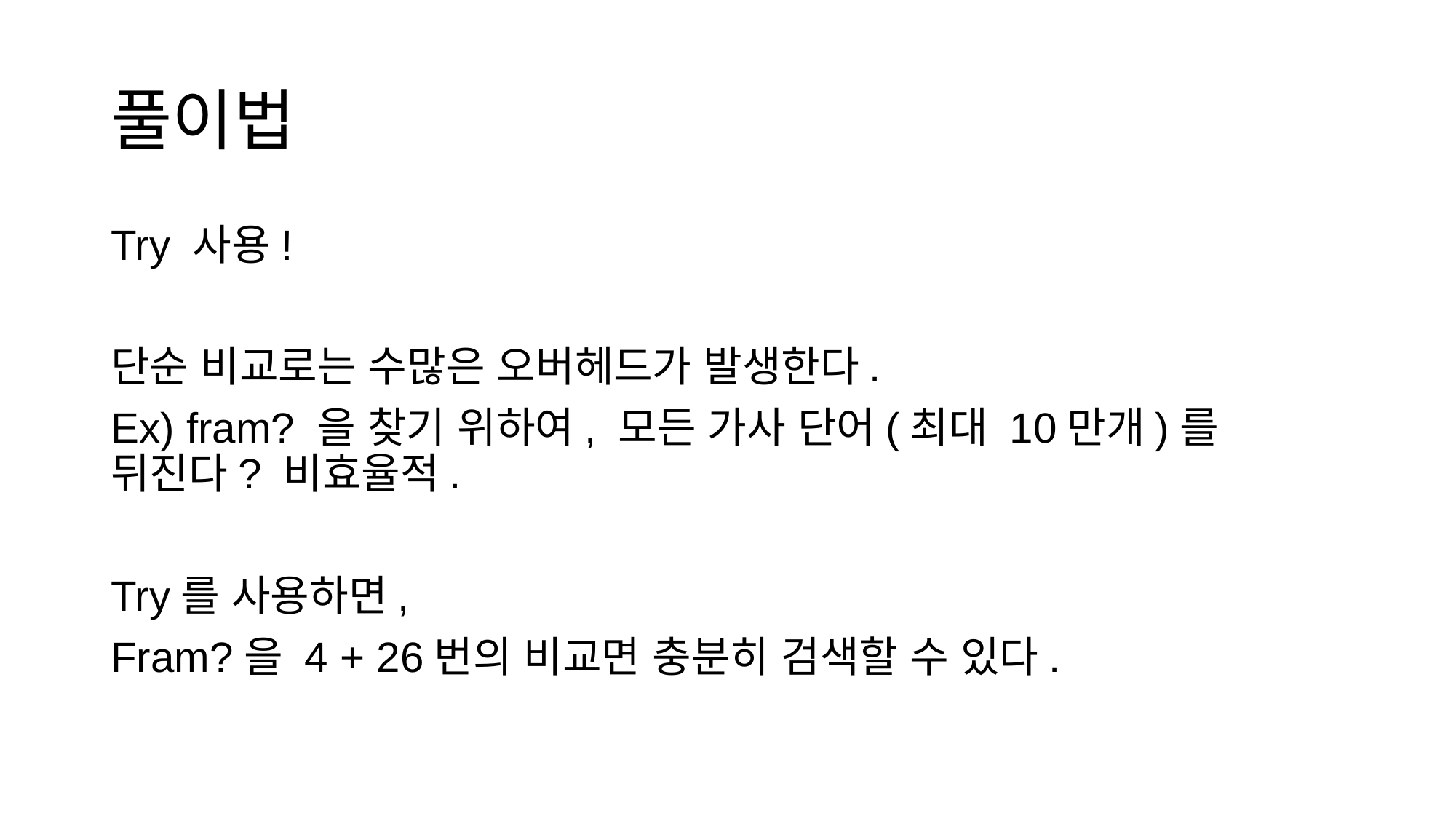

# 풀이법
Try 사용!

단순 비교로는 수많은 오버헤드가 발생한다.
Ex) fram? 을 찾기 위하여, 모든 가사 단어(최대 10만개)를 뒤진다? 비효율적.

Try를 사용하면,
Fram?을 4 + 26번의 비교면 충분히 검색할 수 있다.